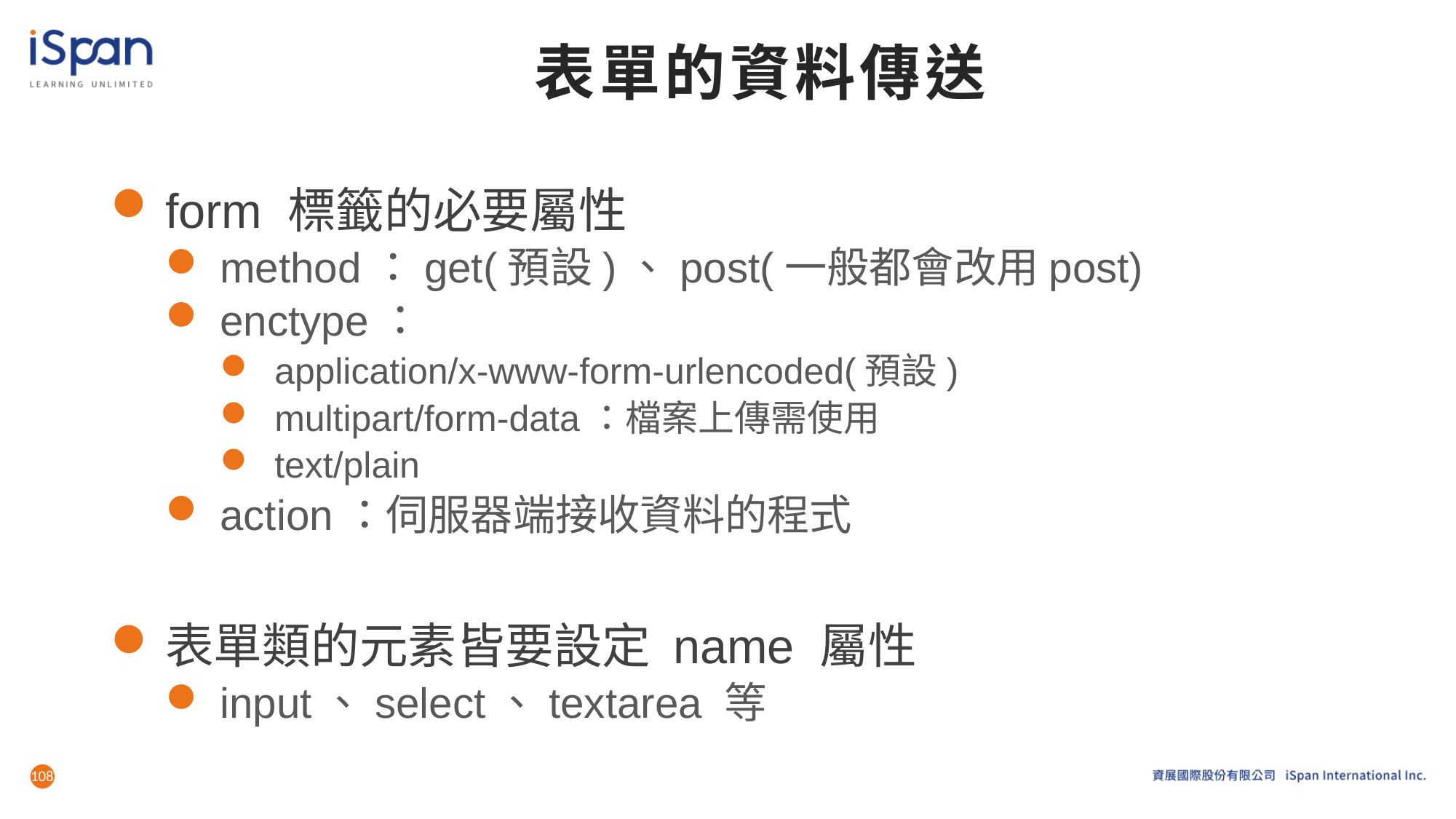

# 表單的資料傳送
form 標籤的必要屬性
method：get(預設)、post(一般都會改用post)
enctype：
application/x-www-form-urlencoded(預設)
multipart/form-data：檔案上傳需使用
text/plain
action：伺服器端接收資料的程式

表單類的元素皆要設定 name 屬性
input、select、textarea 等
108